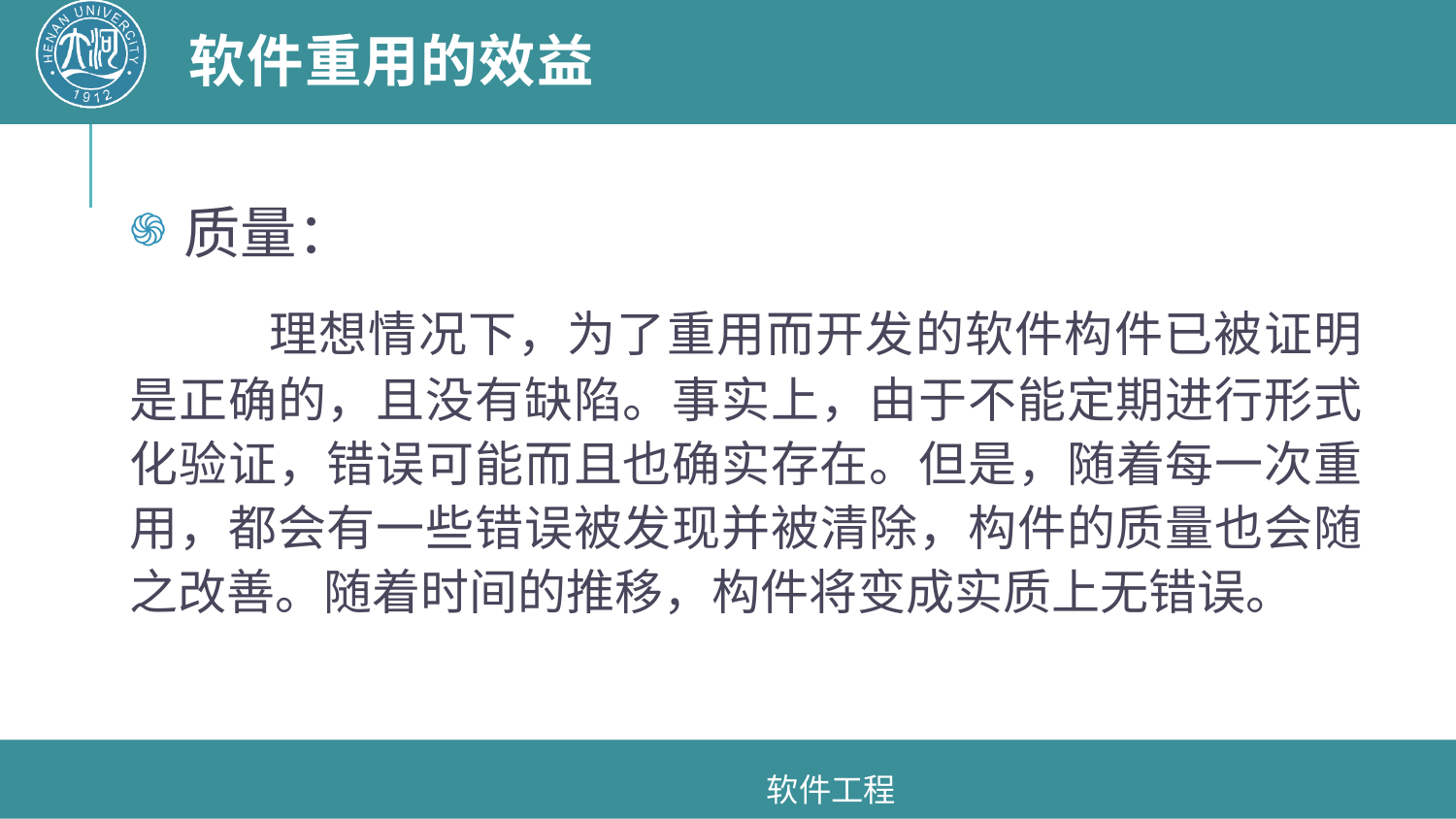

# 软件重用的效益
质量：
         理想情况下，为了重用而开发的软件构件已被证明是正确的，且没有缺陷。事实上，由于不能定期进行形式化验证，错误可能而且也确实存在。但是，随着每一次重用，都会有一些错误被发现并被清除，构件的质量也会随之改善。随着时间的推移，构件将变成实质上无错误。

软件工程
189